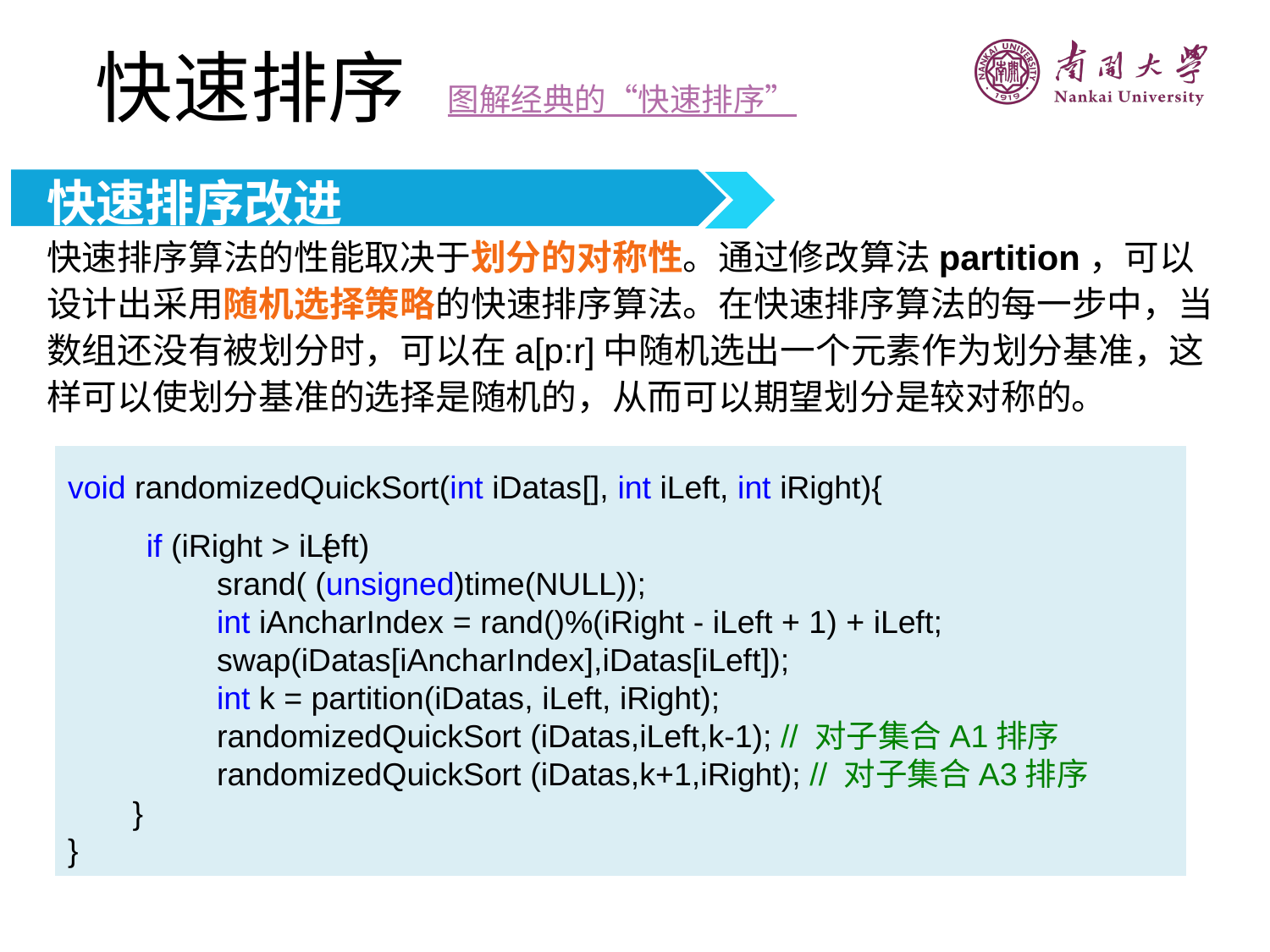

快速排序
图解经典的“快速排序”
快速排序改进
快速排序算法的性能取决于划分的对称性。通过修改算法partition，可以设计出采用随机选择策略的快速排序算法。在快速排序算法的每一步中，当数组还没有被划分时，可以在a[p:r]中随机选出一个元素作为划分基准，这样可以使划分基准的选择是随机的，从而可以期望划分是较对称的。

		void randomizedQuickSort(int iDatas[], int iLeft, int iRight){

if (iRight > iLeft)
{
srand( (unsigned)time(NULL));
int iAncharIndex = rand()%(iRight - iLeft + 1) + iLeft;
swap(iDatas[iAncharIndex],iDatas[iLeft]);
int k = partition(iDatas, iLeft, iRight);
randomizedQuickSort (iDatas,iLeft,k-1); // 对子集合A1排序
randomizedQuickSort (iDatas,k+1,iRight); // 对子集合A3排序
}
}